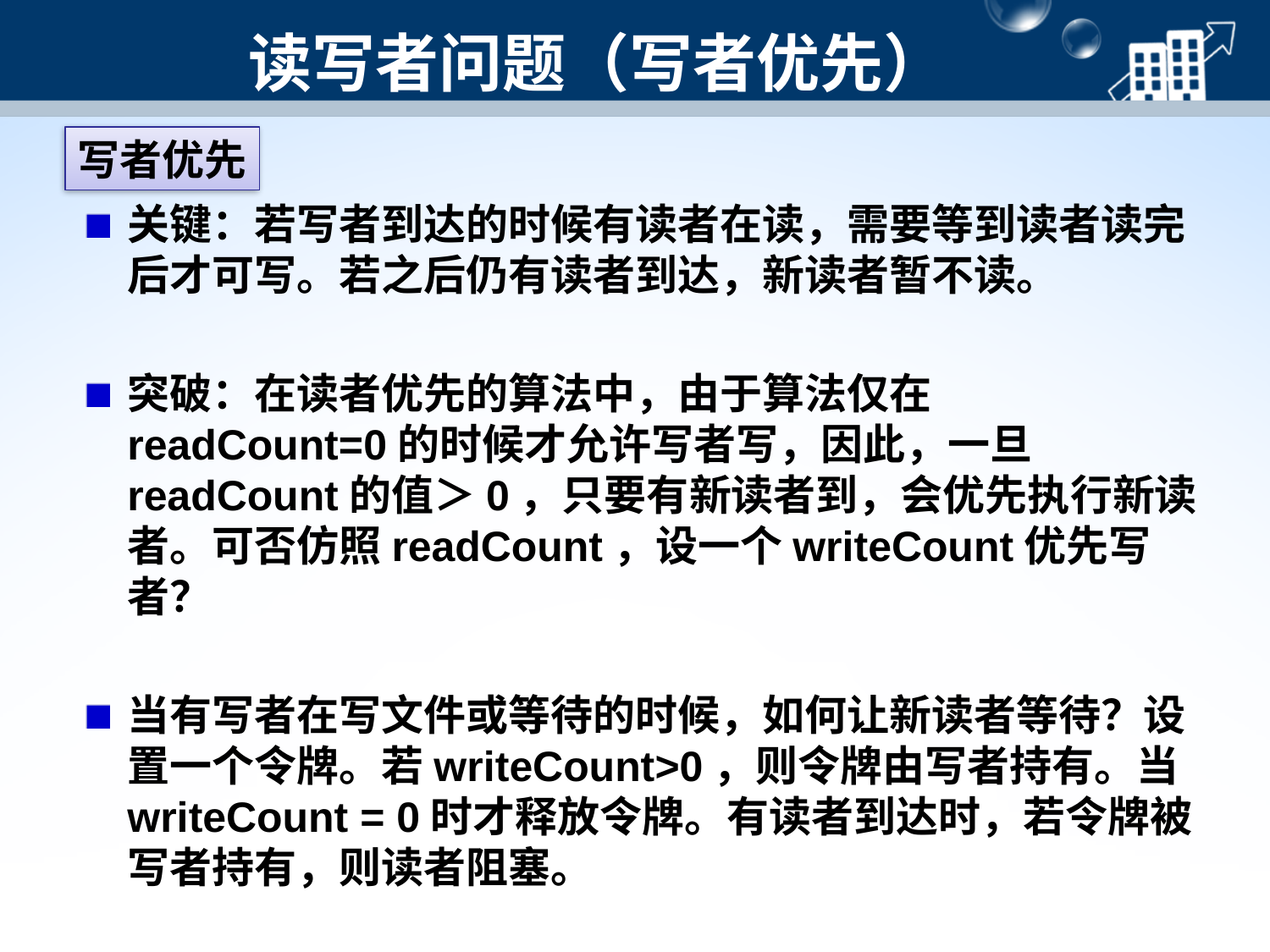

# 读写者问题（写者优先）
写者优先
关键：若写者到达的时候有读者在读，需要等到读者读完后才可写。若之后仍有读者到达，新读者暂不读。

突破：在读者优先的算法中，由于算法仅在readCount=0的时候才允许写者写，因此，一旦readCount的值＞0，只要有新读者到，会优先执行新读者。可否仿照readCount，设一个writeCount优先写者？

当有写者在写文件或等待的时候，如何让新读者等待？设置一个令牌。若writeCount>0，则令牌由写者持有。当writeCount = 0时才释放令牌。有读者到达时，若令牌被写者持有，则读者阻塞。